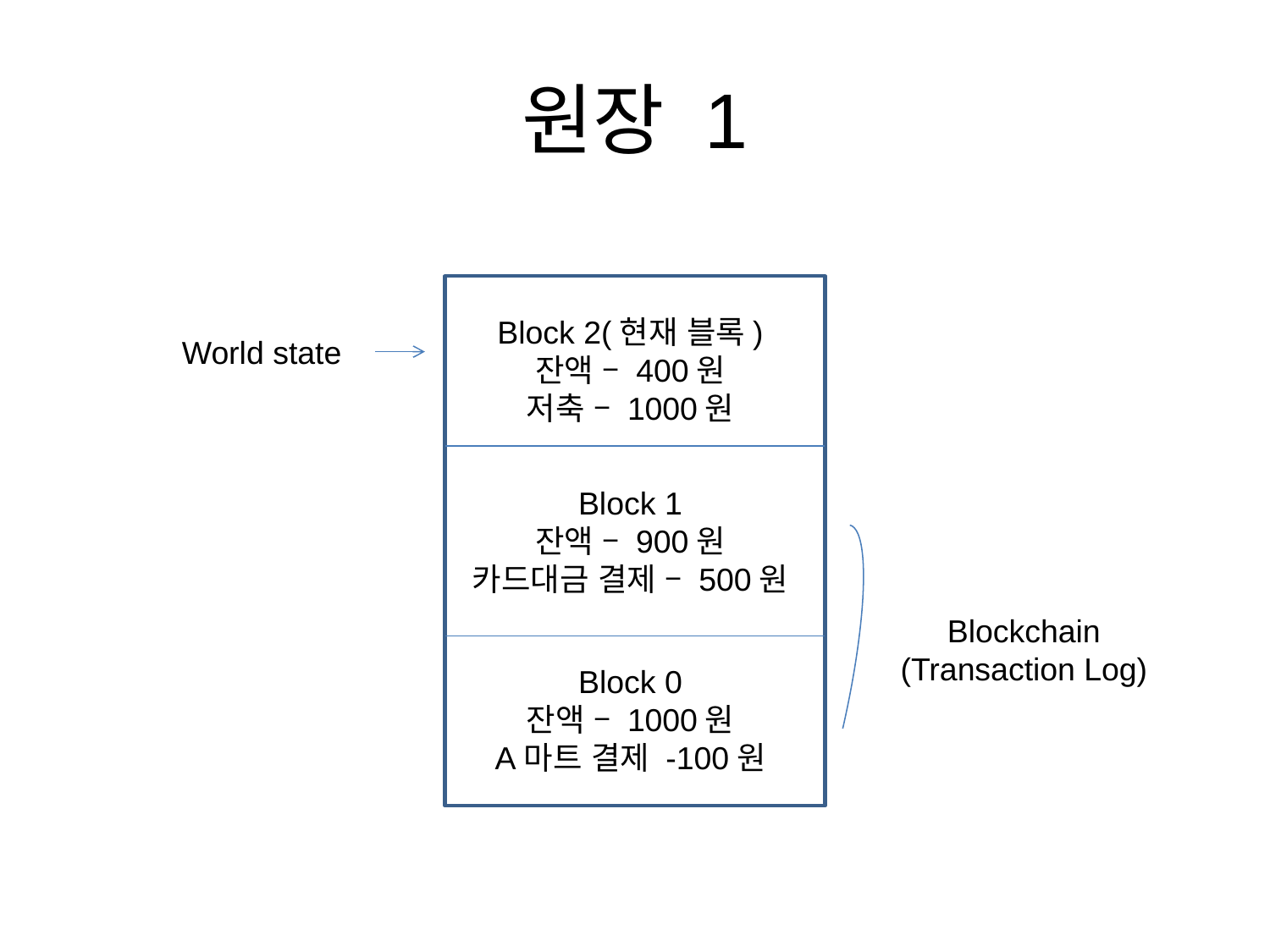

# 원장 1

Block 2(현재 블록)
잔액 – 400원
저축 – 1000원
World state
Block 1
잔액 – 900원
카드대금 결제 – 500원

Blockchain
(Transaction Log)
Block 0
잔액 – 1000원
A마트 결제 -100원